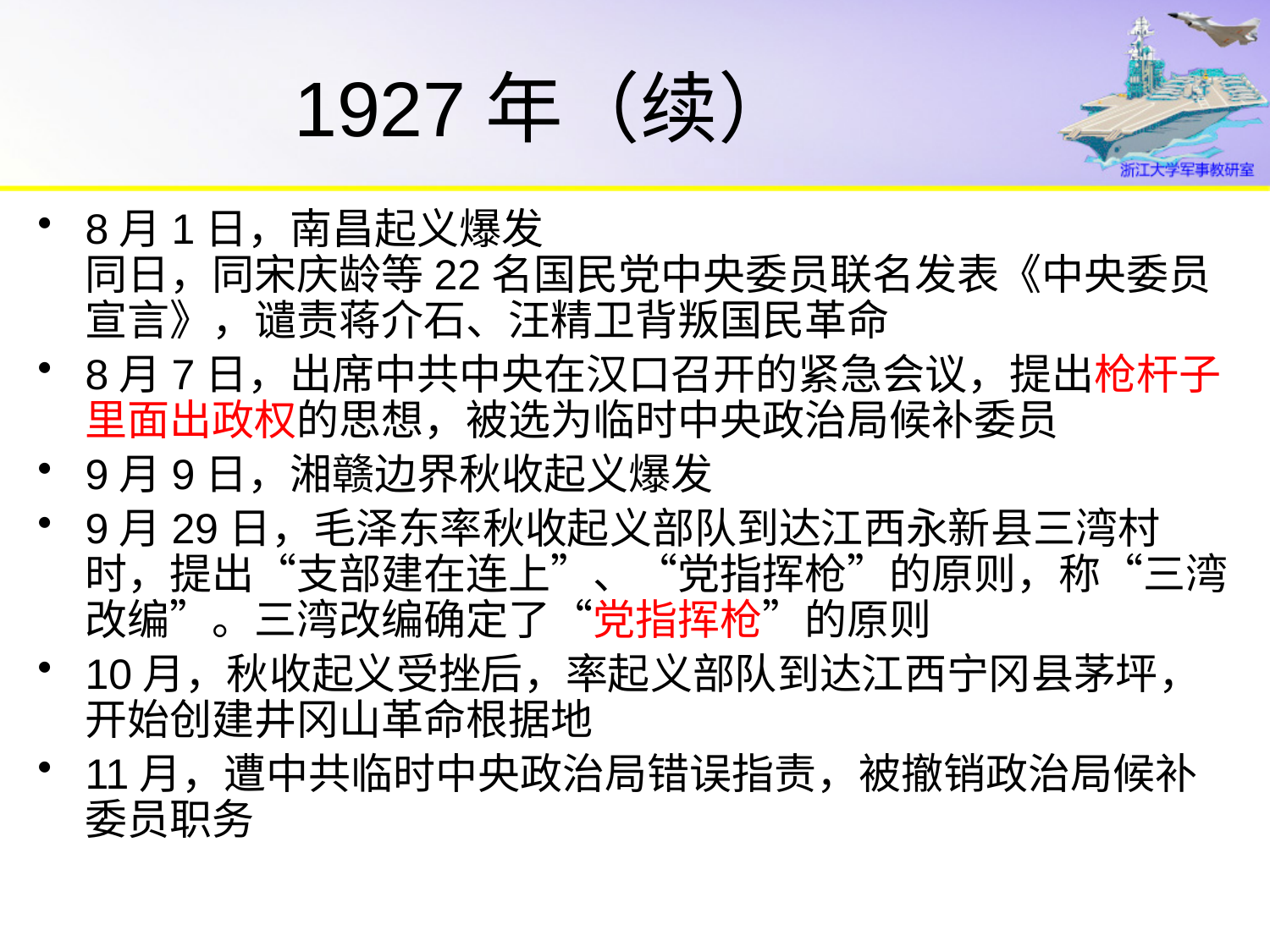

# 1927年（续）
8月1日，南昌起义爆发
同日，同宋庆龄等22名国民党中央委员联名发表《中央委员宣言》，谴责蒋介石、汪精卫背叛国民革命
8月7日，出席中共中央在汉口召开的紧急会议，提出枪杆子里面出政权的思想，被选为临时中央政治局候补委员
9月9日，湘赣边界秋收起义爆发
9月29日，毛泽东率秋收起义部队到达江西永新县三湾村时，提出“支部建在连上”、“党指挥枪”的原则，称“三湾改编”。三湾改编确定了“党指挥枪”的原则
10月，秋收起义受挫后，率起义部队到达江西宁冈县茅坪，开始创建井冈山革命根据地
11月，遭中共临时中央政治局错误指责，被撤销政治局候补委员职务